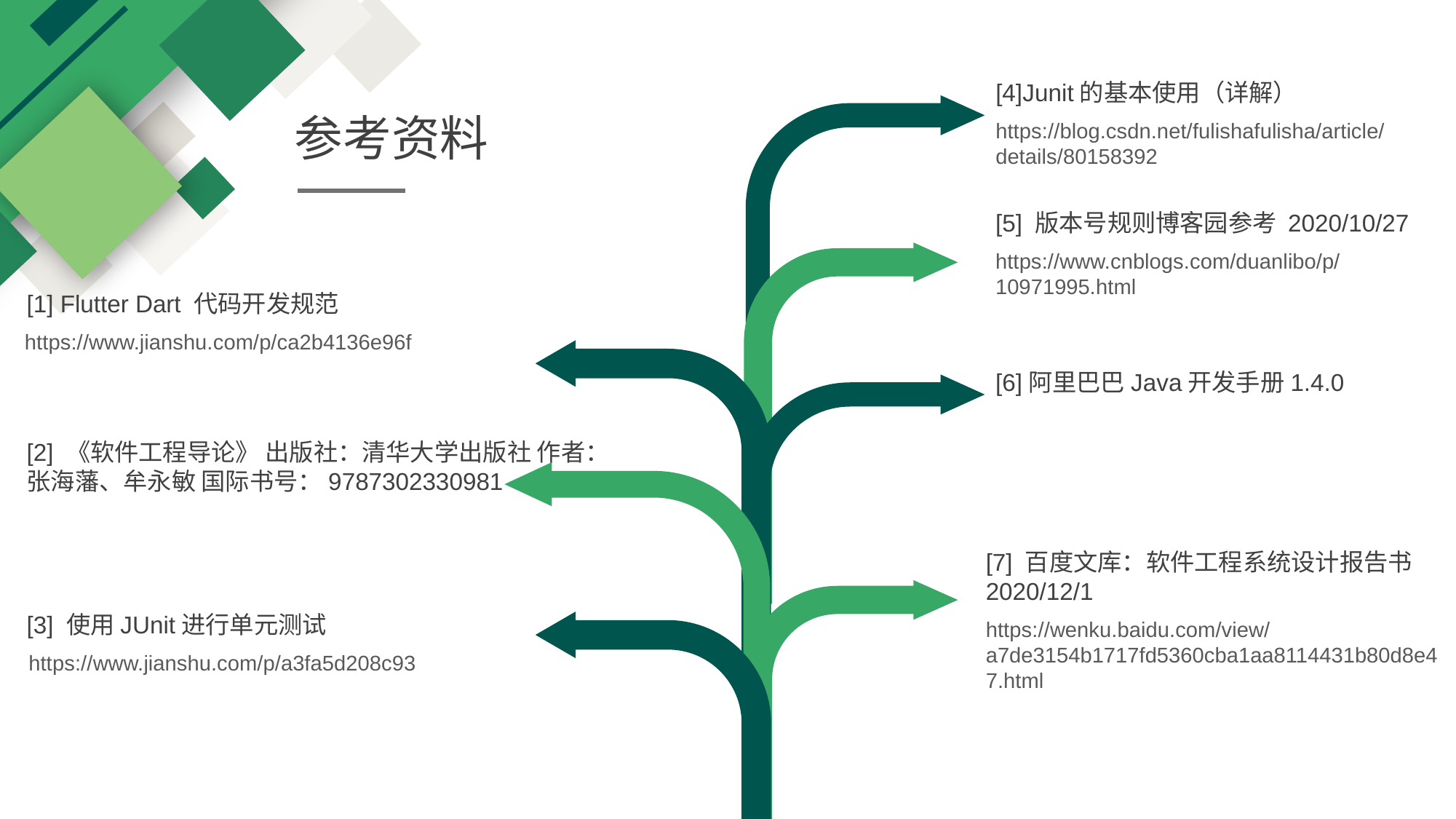

[4]Junit的基本使用（详解）

参考资料
https://blog.csdn.net/fulishafulisha/article/details/80158392
[5] 版本号规则博客园参考 2020/10/27

https://www.cnblogs.com/duanlibo/p/10971995.html
[1] Flutter Dart 代码开发规范
https://www.jianshu.com/p/ca2b4136e96f

[6]阿里巴巴Java开发手册1.4.0

[2] 《软件工程导论》 出版社：清华大学出版社 作者：张海藩、牟永敏 国际书号：9787302330981

[7] 百度文库：软件工程系统设计报告书2020/12/1

[3] 使用JUnit进行单元测试
https://wenku.baidu.com/view/a7de3154b1717fd5360cba1aa8114431b80d8e47.html

https://www.jianshu.com/p/a3fa5d208c93